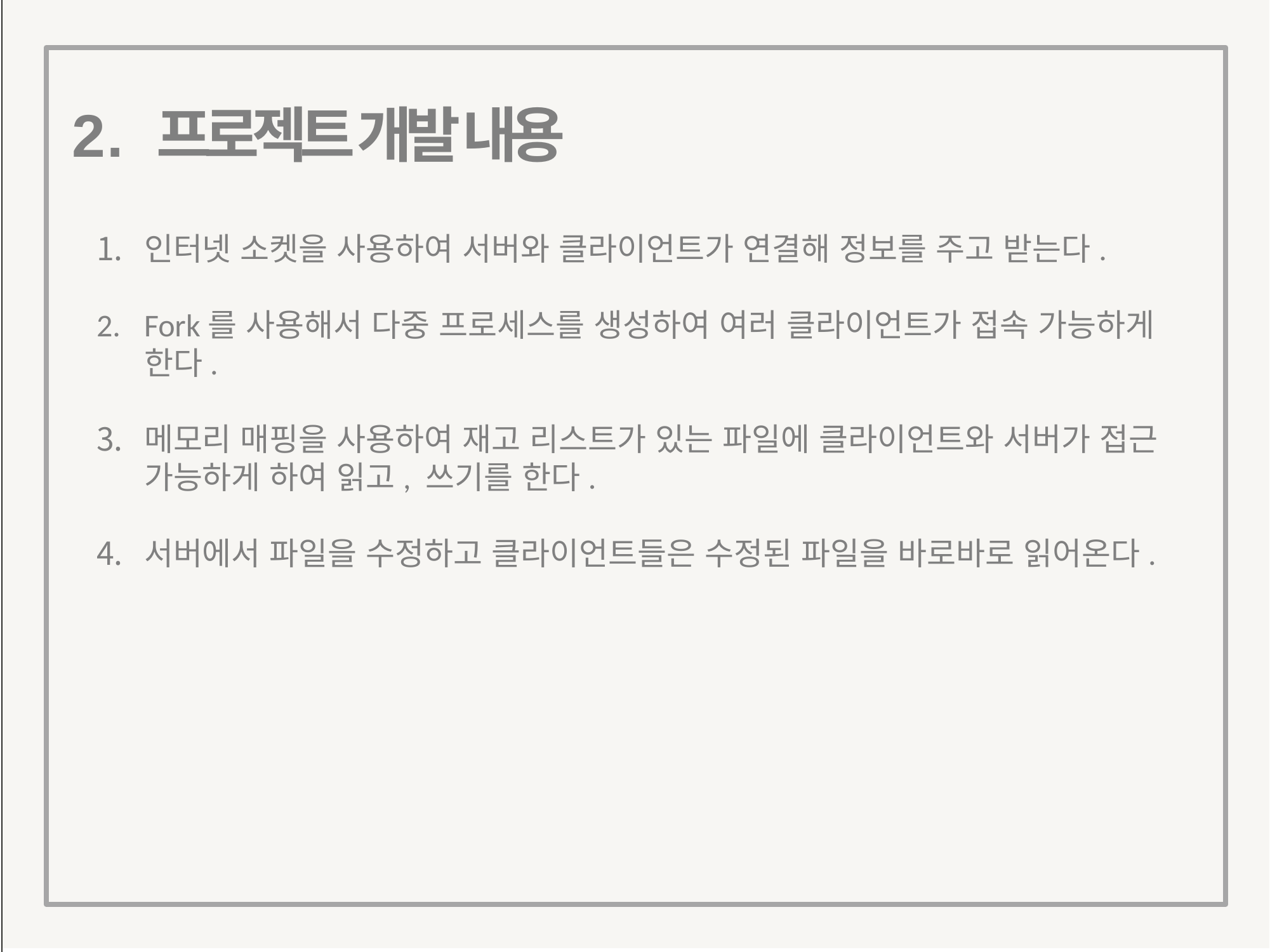

# 2 .  프로젝트 개발 내용
인터넷 소켓을 사용하여 서버와 클라이언트가 연결해 정보를 주고 받는다.

Fork를 사용해서 다중 프로세스를 생성하여 여러 클라이언트가 접속 가능하게 한다.

메모리 매핑을 사용하여 재고 리스트가 있는 파일에 클라이언트와 서버가 접근 가능하게 하여 읽고, 쓰기를 한다.

서버에서 파일을 수정하고 클라이언트들은 수정된 파일을 바로바로 읽어온다.